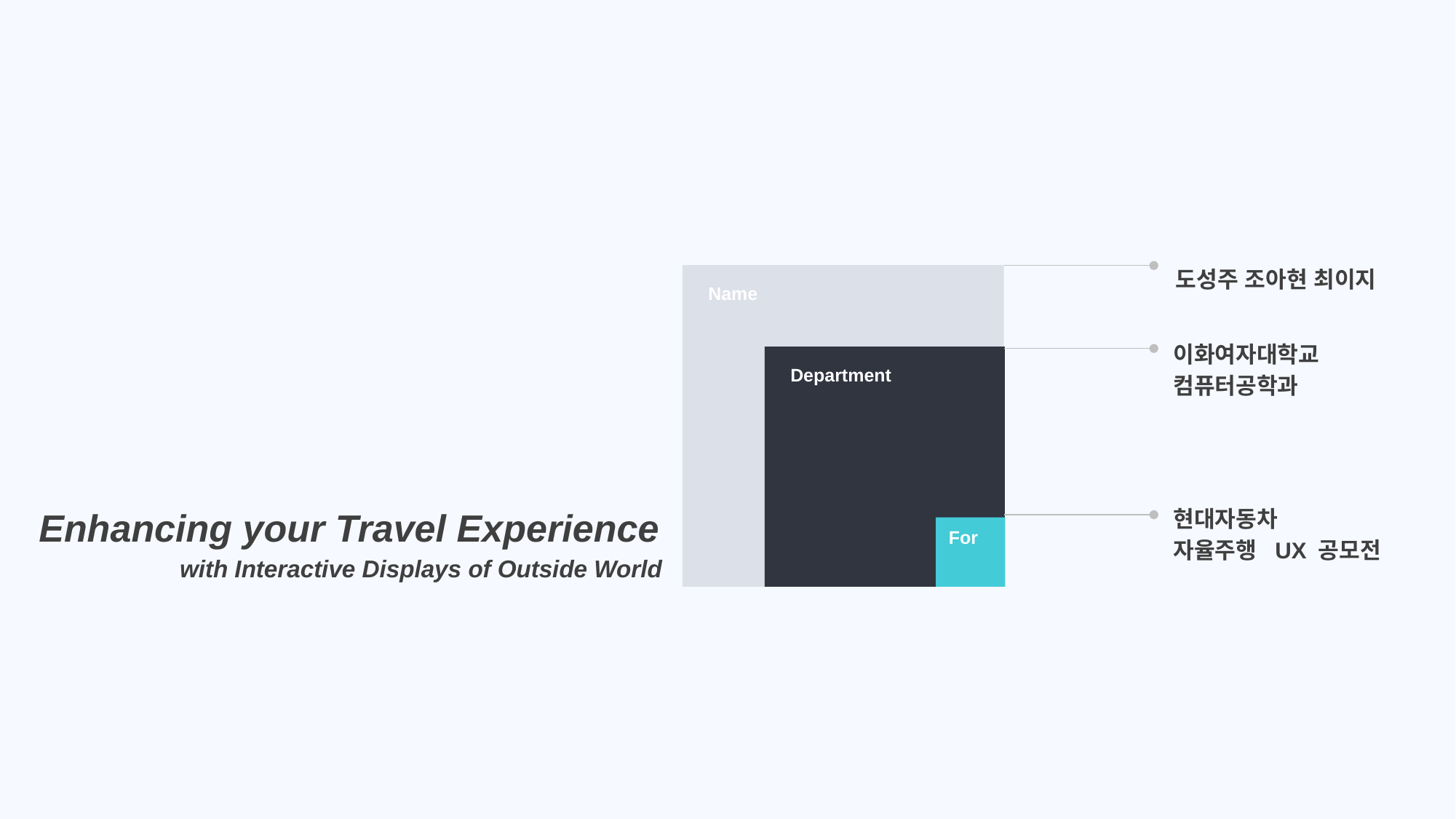

도성주 조아현 최이지
Name
이화여자대학교
컴퓨터공학과
Department
Enhancing your Travel Experience
with Interactive Displays of Outside World
현대자동차
자율주행  UX 공모전
For